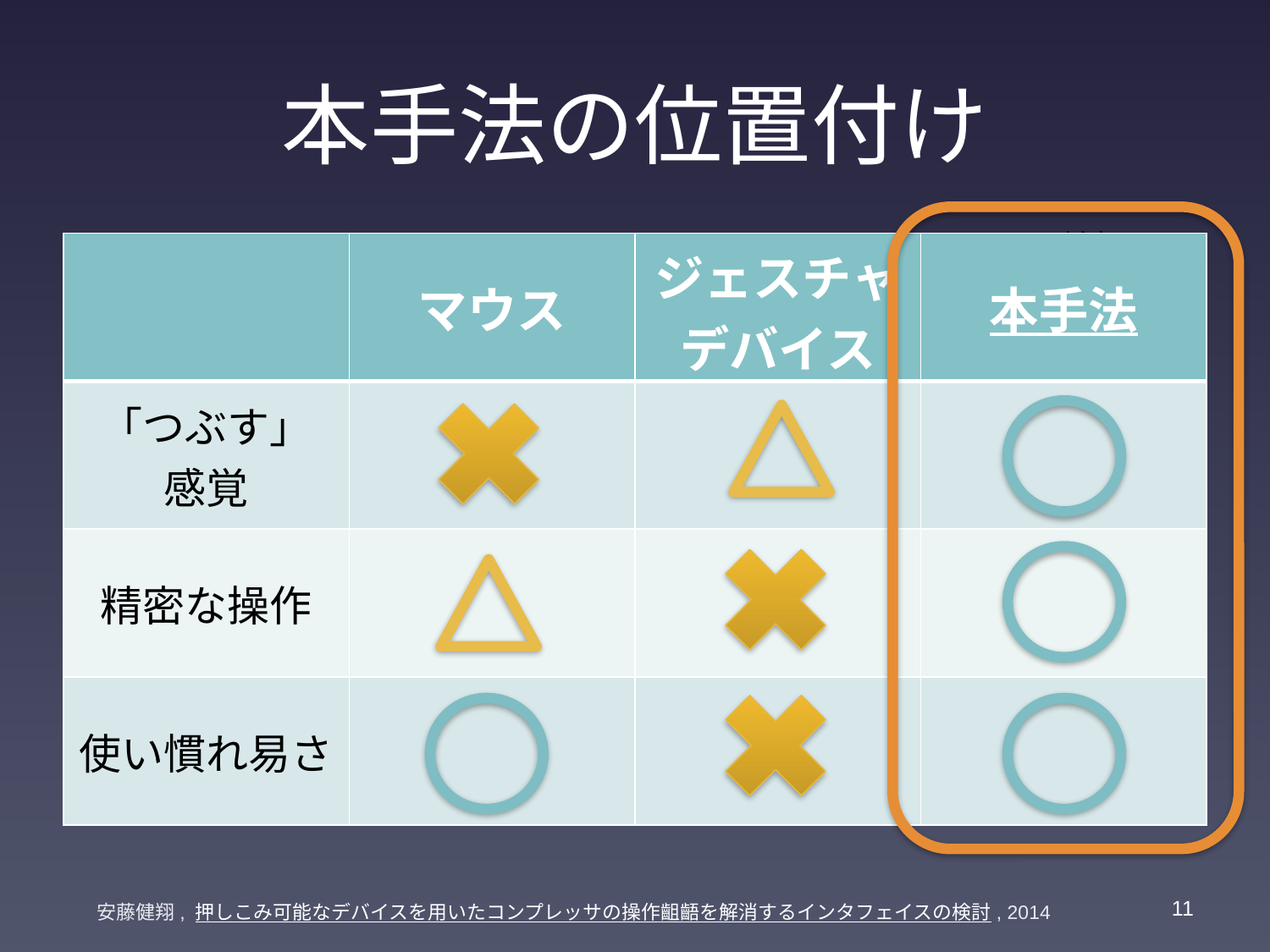

# 本手法の位置付け

レシオ
|  | マウス | ジェスチャ デバイス | 本手法 |
| --- | --- | --- | --- |
| 「つぶす」 感覚 |  |  |  |
| 精密な操作 |  |  |  |
| 使い慣れ易さ |  |  |  |

11
安藤健翔, 押しこみ可能なデバイスを用いたコンプレッサの操作齟齬を解消するインタフェイスの検討, 2014